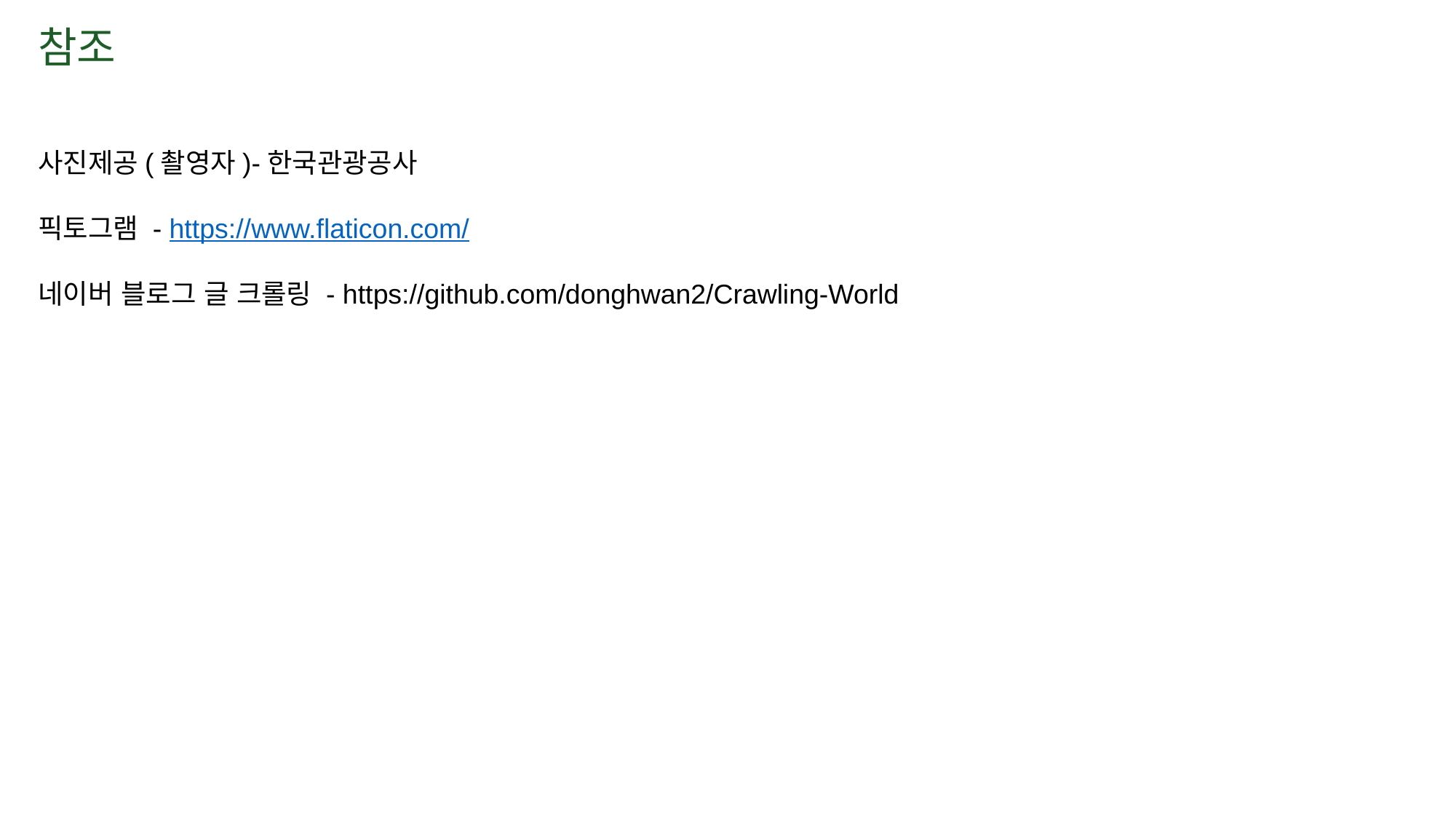

참조
사진제공(촬영자)-한국관광공사

픽토그램 - https://www.flaticon.com/

네이버 블로그 글 크롤링 - https://github.com/donghwan2/Crawling-World